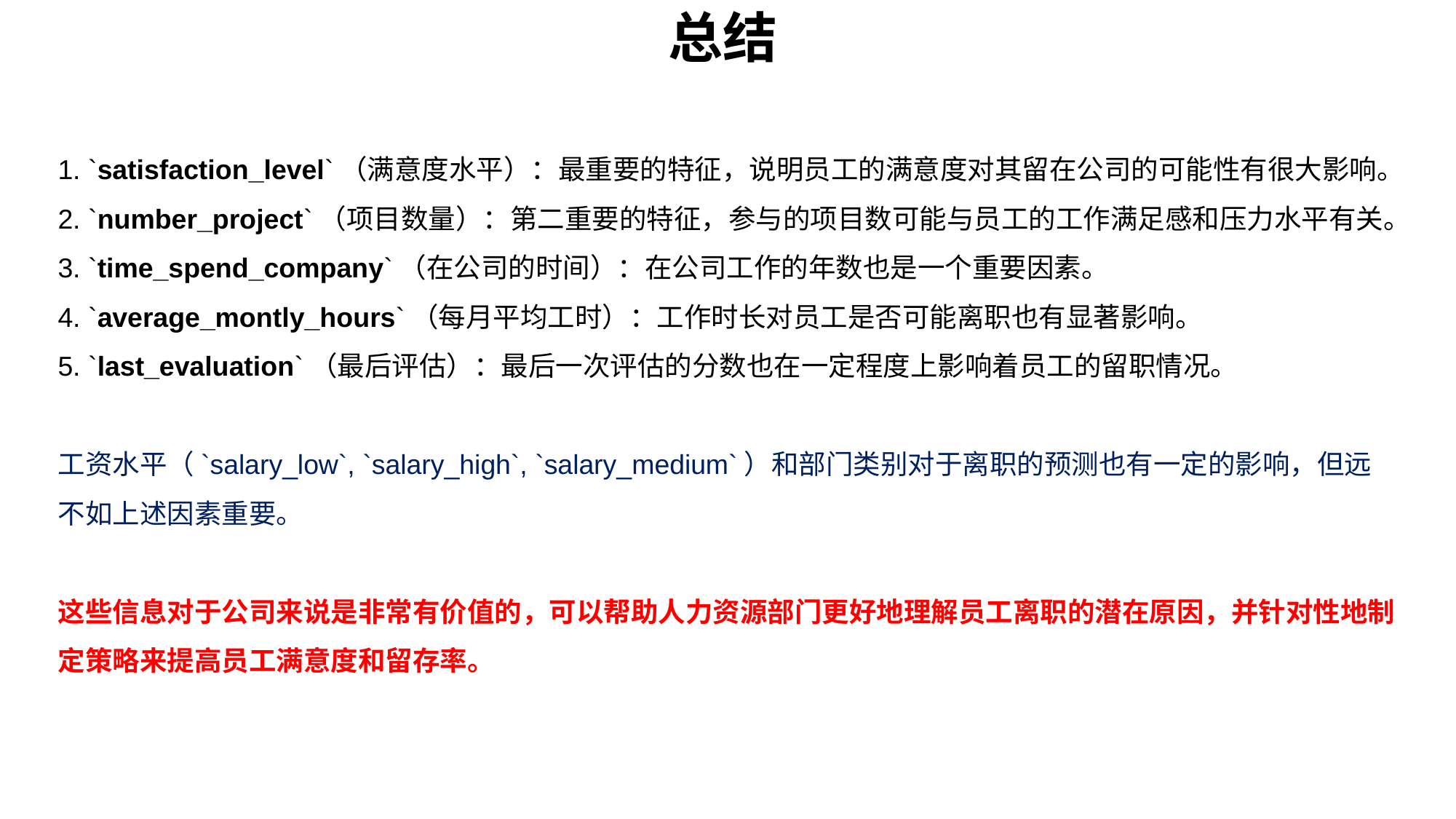

总结
1. `satisfaction_level`（满意度水平）：最重要的特征，说明员工的满意度对其留在公司的可能性有很大影响。
2. `number_project`（项目数量）：第二重要的特征，参与的项目数可能与员工的工作满足感和压力水平有关。
3. `time_spend_company`（在公司的时间）：在公司工作的年数也是一个重要因素。
4. `average_montly_hours`（每月平均工时）：工作时长对员工是否可能离职也有显著影响。
5. `last_evaluation`（最后评估）：最后一次评估的分数也在一定程度上影响着员工的留职情况。

工资水平（`salary_low`, `salary_high`, `salary_medium`）和部门类别对于离职的预测也有一定的影响，但远不如上述因素重要。

这些信息对于公司来说是非常有价值的，可以帮助人力资源部门更好地理解员工离职的潜在原因，并针对性地制定策略来提高员工满意度和留存率。